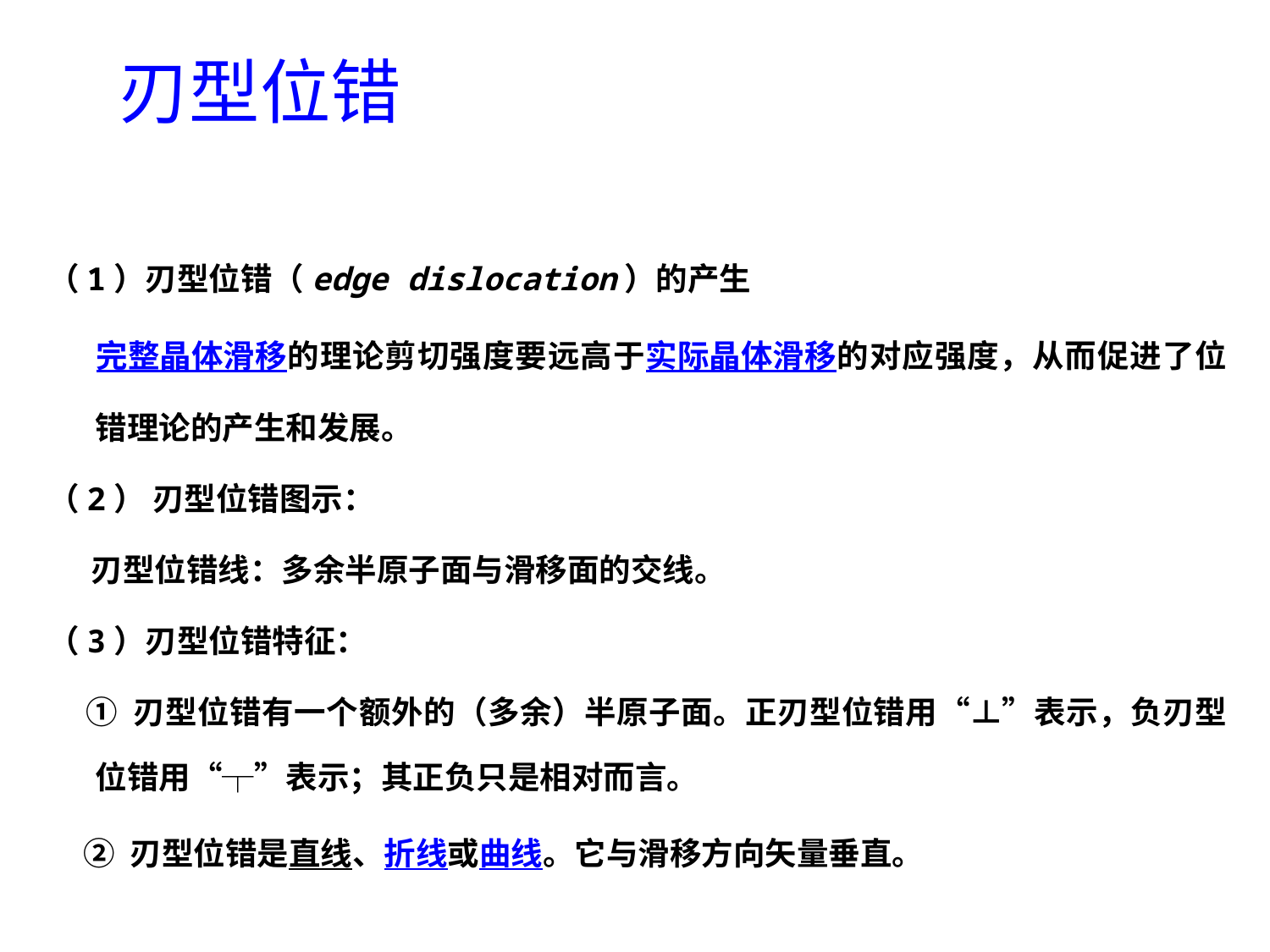

# 刃型位错
（1）刃型位错（edge dislocation）的产生
     完整晶体滑移的理论剪切强度要远高于实际晶体滑移的对应强度，从而促进了位错理论的产生和发展。
（2） 刃型位错图示：
     刃型位错线：多余半原子面与滑移面的交线。
（3）刃型位错特征：
     ① 刃型位错有一个额外的（多余）半原子面。正刃型位错用“⊥”表示，负刃型位错用“┬”表示；其正负只是相对而言。
     ② 刃型位错是直线、折线或曲线。它与滑移方向矢量垂直。